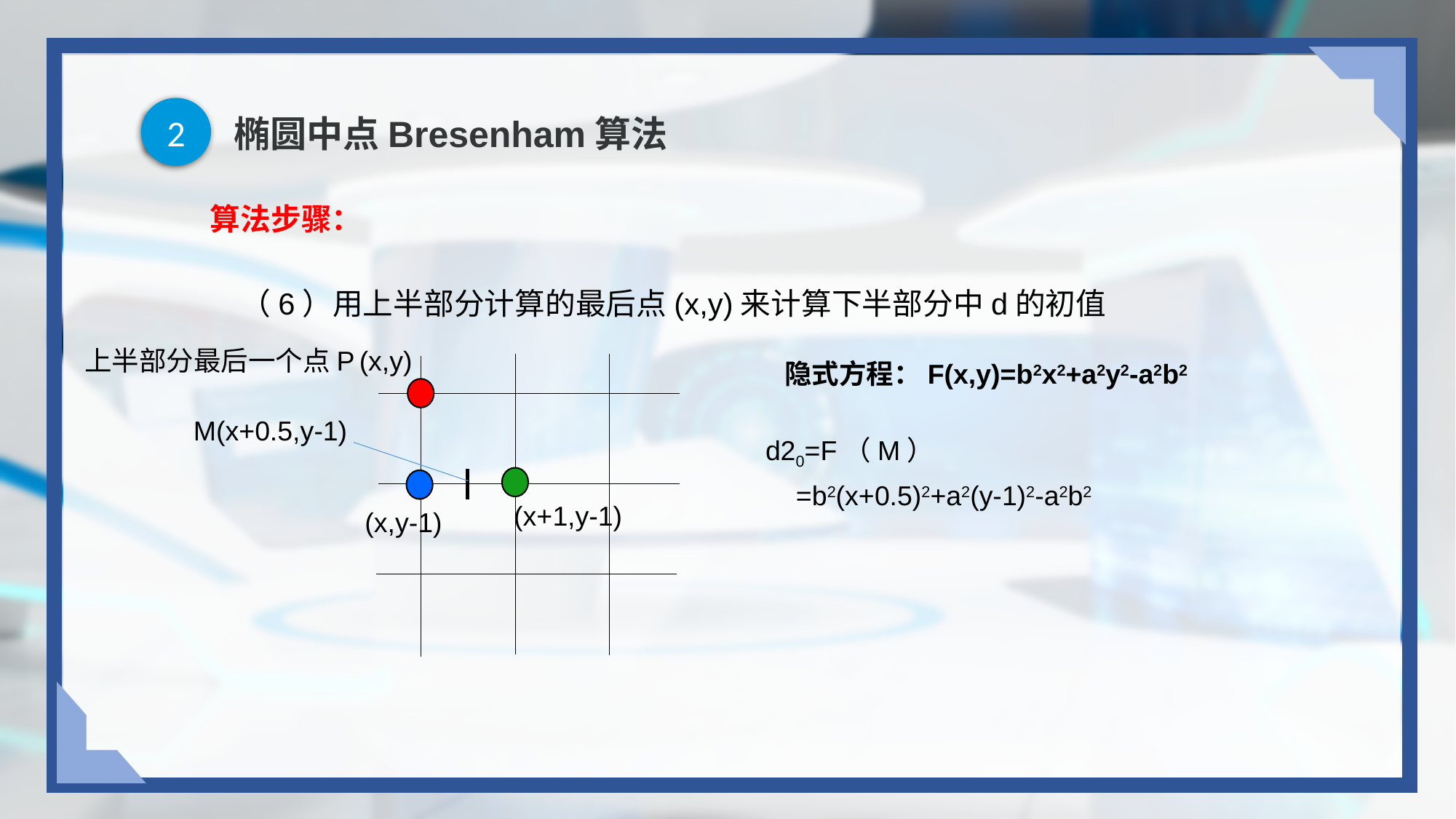

2
# 椭圆中点Bresenham算法
算法步骤：
（6）用上半部分计算的最后点(x,y)来计算下半部分中d的初值

上半部分最后一个点P (x,y)
隐式方程：F(x,y)=b2x2+a2y2-a2b2

M(x+0.5,y-1)
d20=F（M）
    =b2(x+0.5)2+a2(y-1)2-a2b2

(x+1,y-1)
(x,y-1)